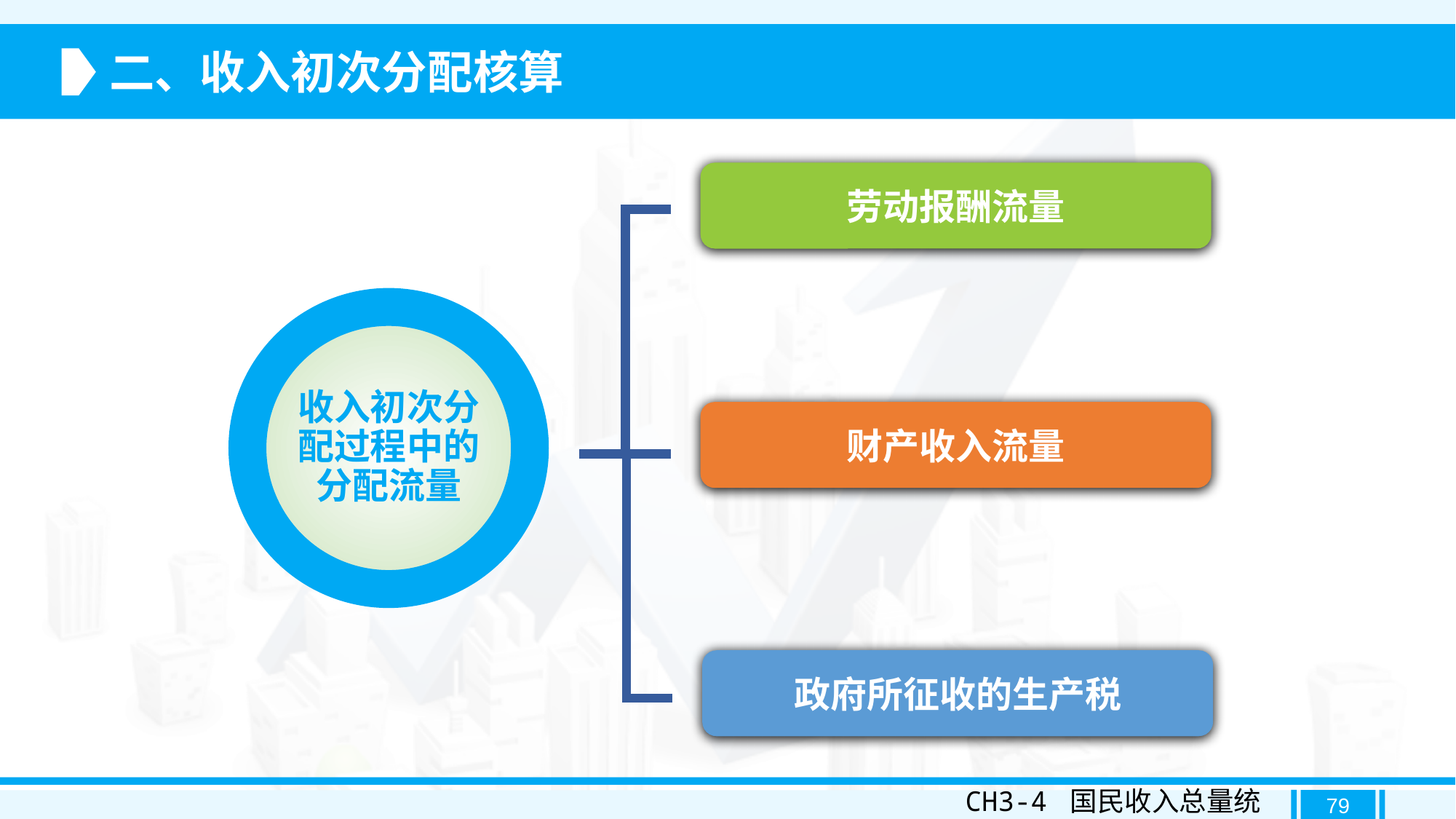

二、收入初次分配核算

劳动报酬流量

收入初次分配过程中的分配流量
财产收入流量
政府所征收的生产税
CH3-4 国民收入总量统计
79